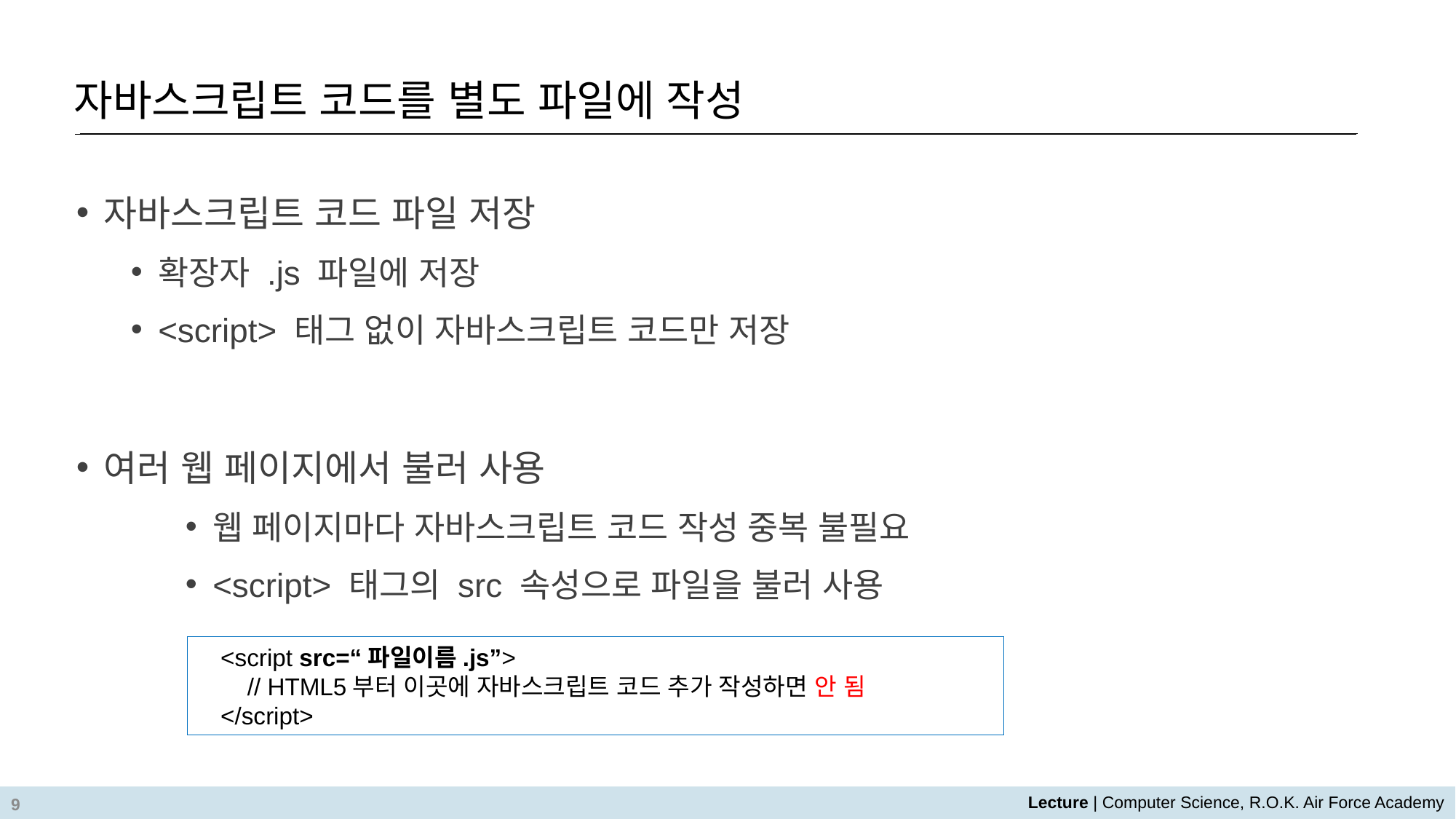

자바스크립트 코드를 별도 파일에 작성
자바스크립트 코드 파일 저장
확장자 .js 파일에 저장
<script> 태그 없이 자바스크립트 코드만 저장

여러 웹 페이지에서 불러 사용
웹 페이지마다 자바스크립트 코드 작성 중복 불필요
<script> 태그의 src 속성으로 파일을 불러 사용

<script src=“파일이름.js”>
    // HTML5부터 이곳에 자바스크립트 코드 추가 작성하면 안 됨
</script>
9